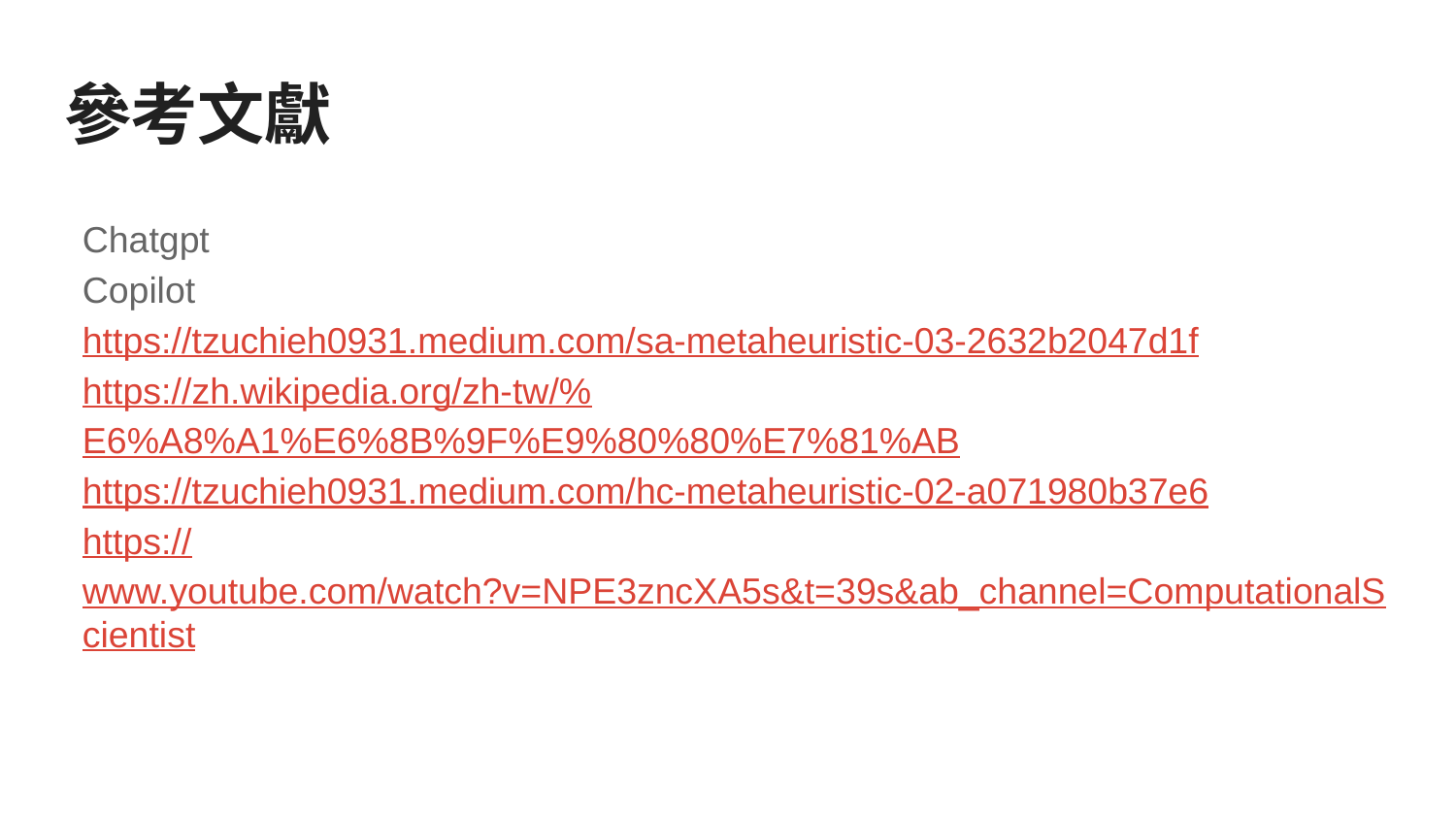

# 參考文獻
Chatgpt
Copilot
https://tzuchieh0931.medium.com/sa-metaheuristic-03-2632b2047d1f
https://zh.wikipedia.org/zh-tw/%E6%A8%A1%E6%8B%9F%E9%80%80%E7%81%AB
https://tzuchieh0931.medium.com/hc-metaheuristic-02-a071980b37e6
https://www.youtube.com/watch?v=NPE3zncXA5s&t=39s&ab_channel=ComputationalScientist